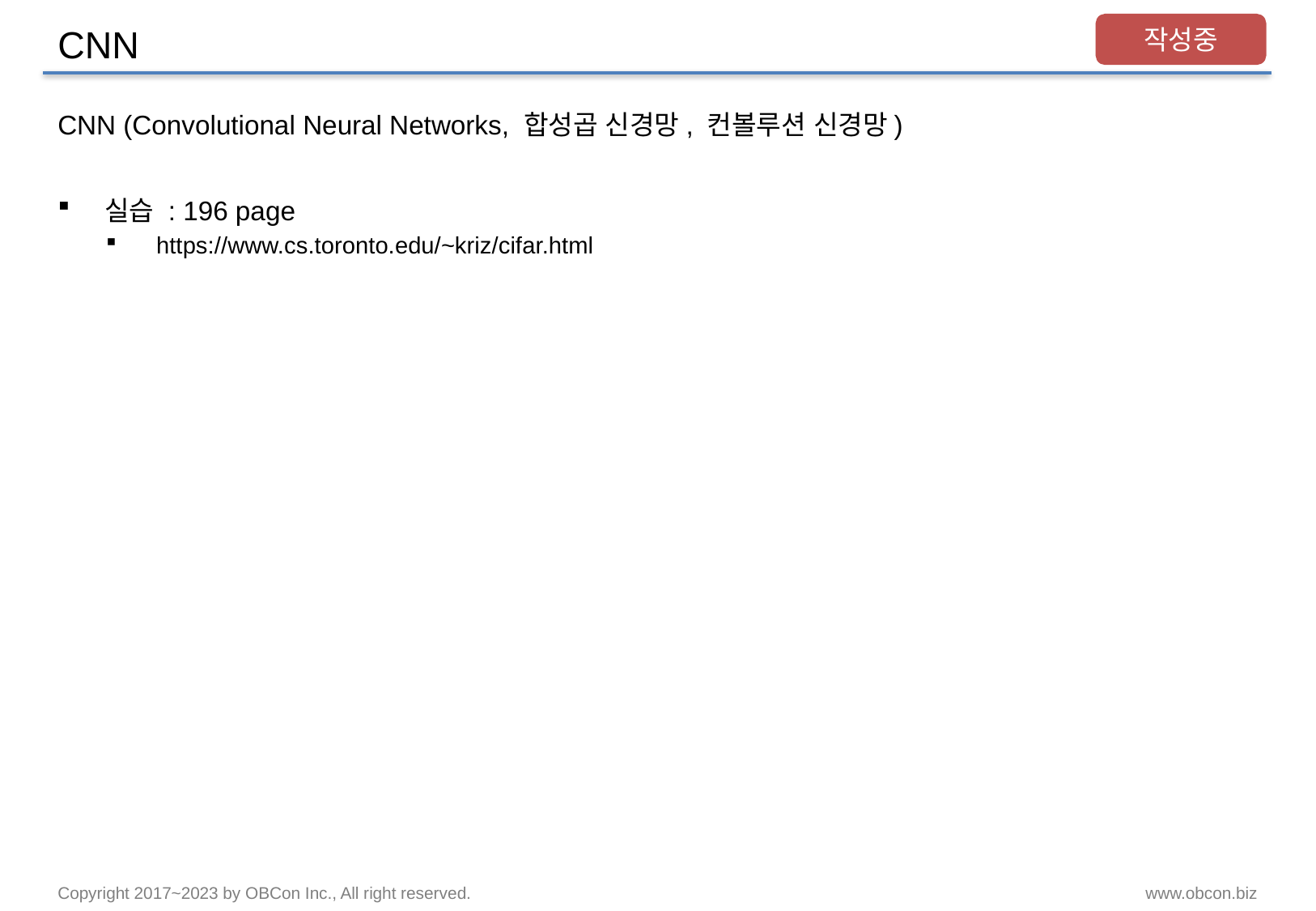

# CNN
작성중
CNN (Convolutional Neural Networks, 합성곱 신경망, 컨볼루션 신경망)
실습 : 196 page
https://www.cs.toronto.edu/~kriz/cifar.html